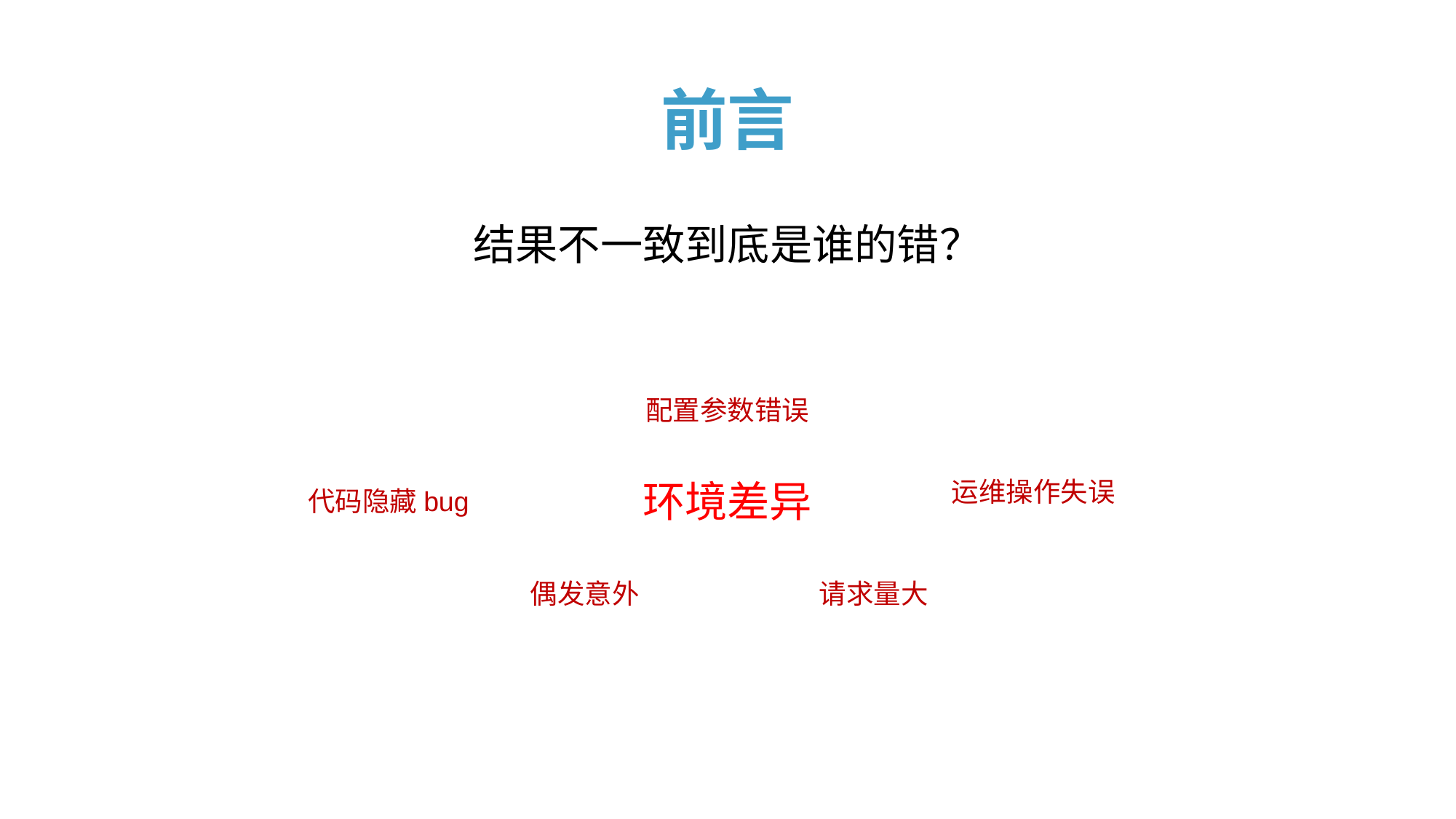

# 前言
结果不一致到底是谁的错？
配置参数错误
环境差异
运维操作失误
代码隐藏bug
偶发意外
请求量大